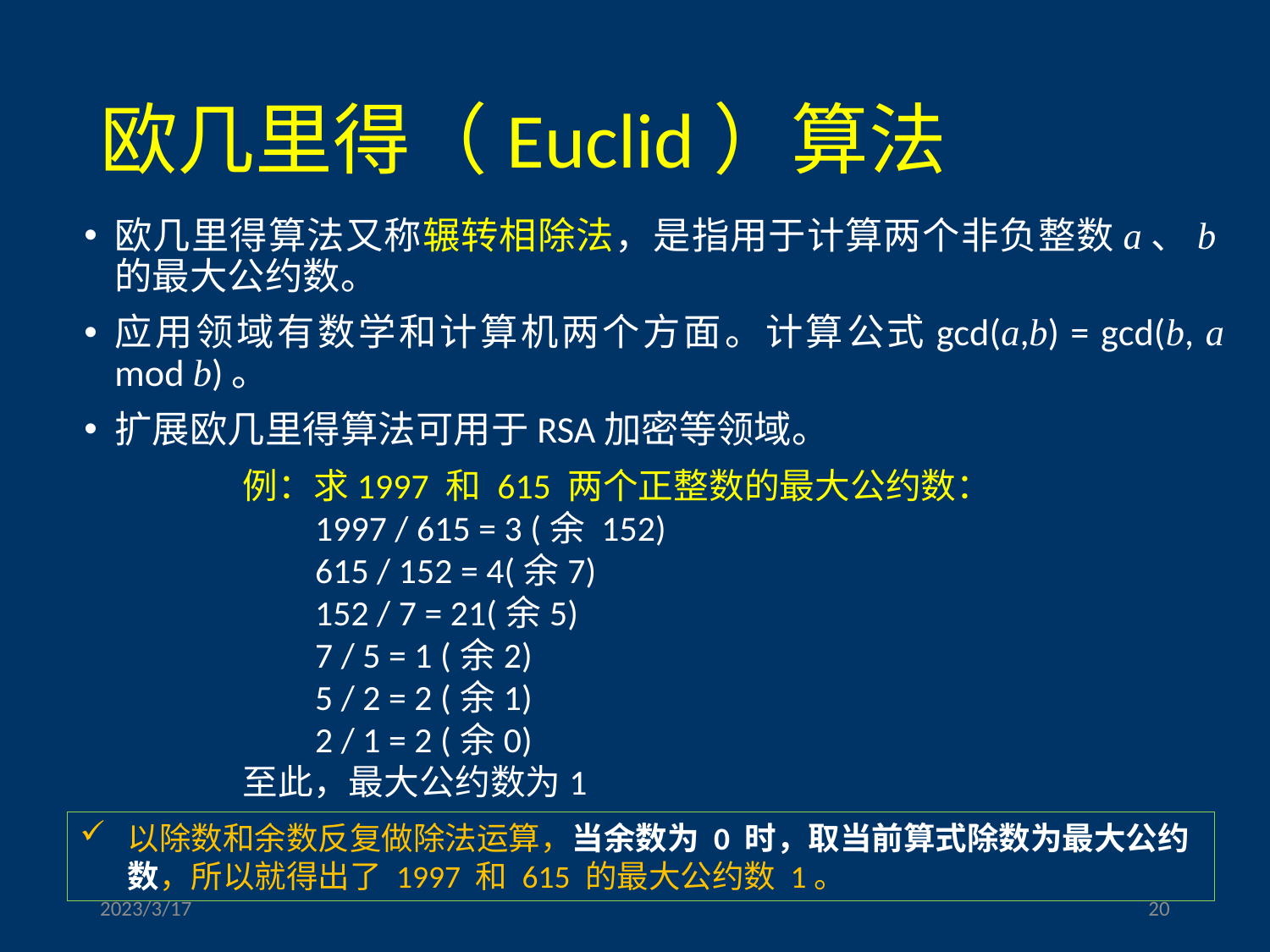

# 欧几里得（Euclid）算法
欧几里得算法又称辗转相除法，是指用于计算两个非负整数a、b的最大公约数。
应用领域有数学和计算机两个方面。计算公式gcd(a,b) = gcd(b, a mod b)。
扩展欧几里得算法可用于RSA加密等领域。
例：求1997 和 615 两个正整数的最大公约数：
         1997 / 615 = 3 (余 152)
         615 / 152 = 4(余7)
         152 / 7 = 21(余5)
         7 / 5 = 1 (余2)
         5 / 2 = 2 (余1)
         2 / 1 = 2 (余0)
至此，最大公约数为1
以除数和余数反复做除法运算，当余数为 0 时，取当前算式除数为最大公约数，所以就得出了 1997 和 615 的最大公约数 1。
2023/3/17
20